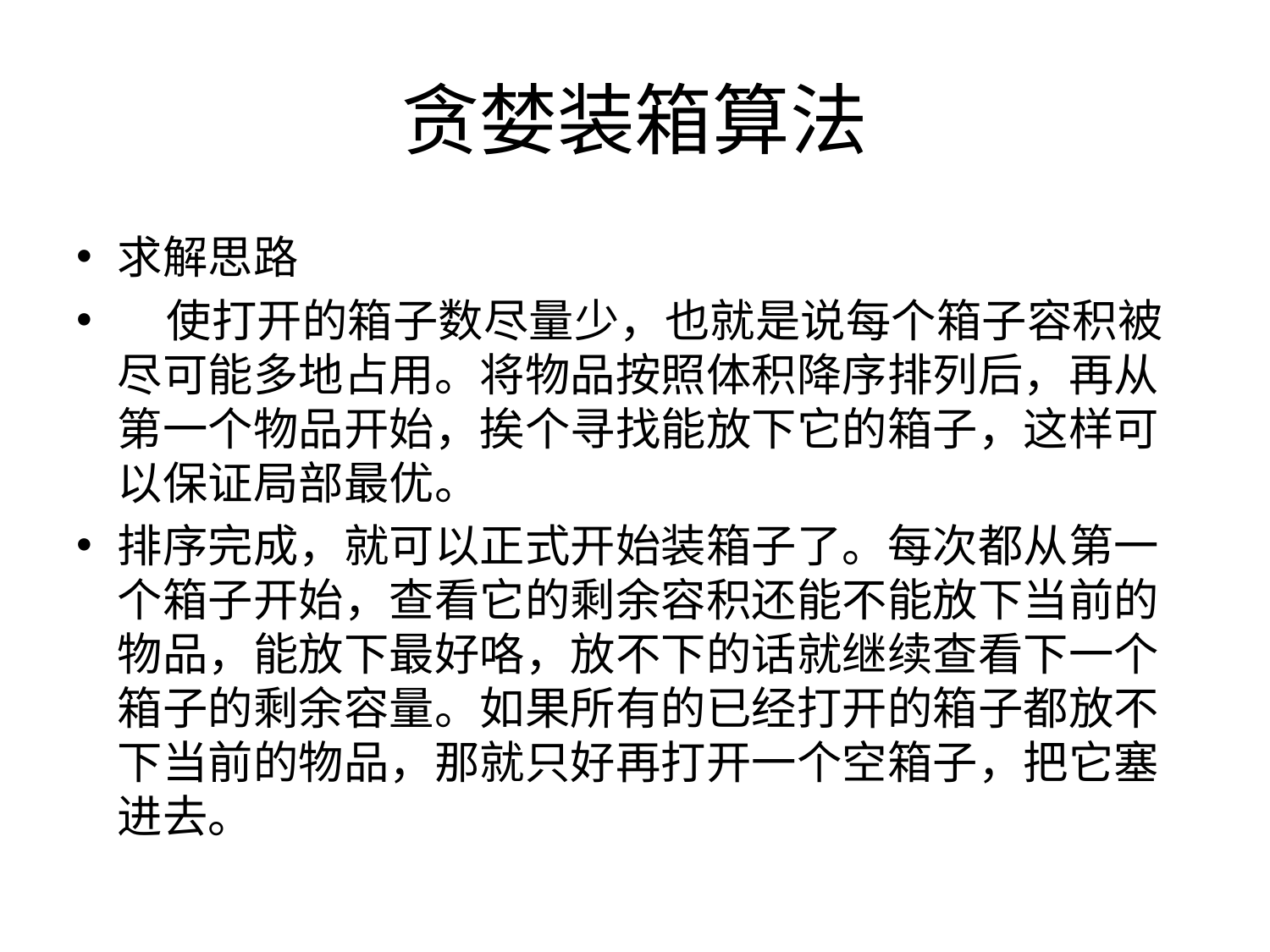

# 贪婪装箱算法
求解思路
    使打开的箱子数尽量少，也就是说每个箱子容积被尽可能多地占用。将物品按照体积降序排列后，再从第一个物品开始，挨个寻找能放下它的箱子，这样可以保证局部最优。
排序完成，就可以正式开始装箱子了。每次都从第一个箱子开始，查看它的剩余容积还能不能放下当前的物品，能放下最好咯，放不下的话就继续查看下一个箱子的剩余容量。如果所有的已经打开的箱子都放不下当前的物品，那就只好再打开一个空箱子，把它塞进去。